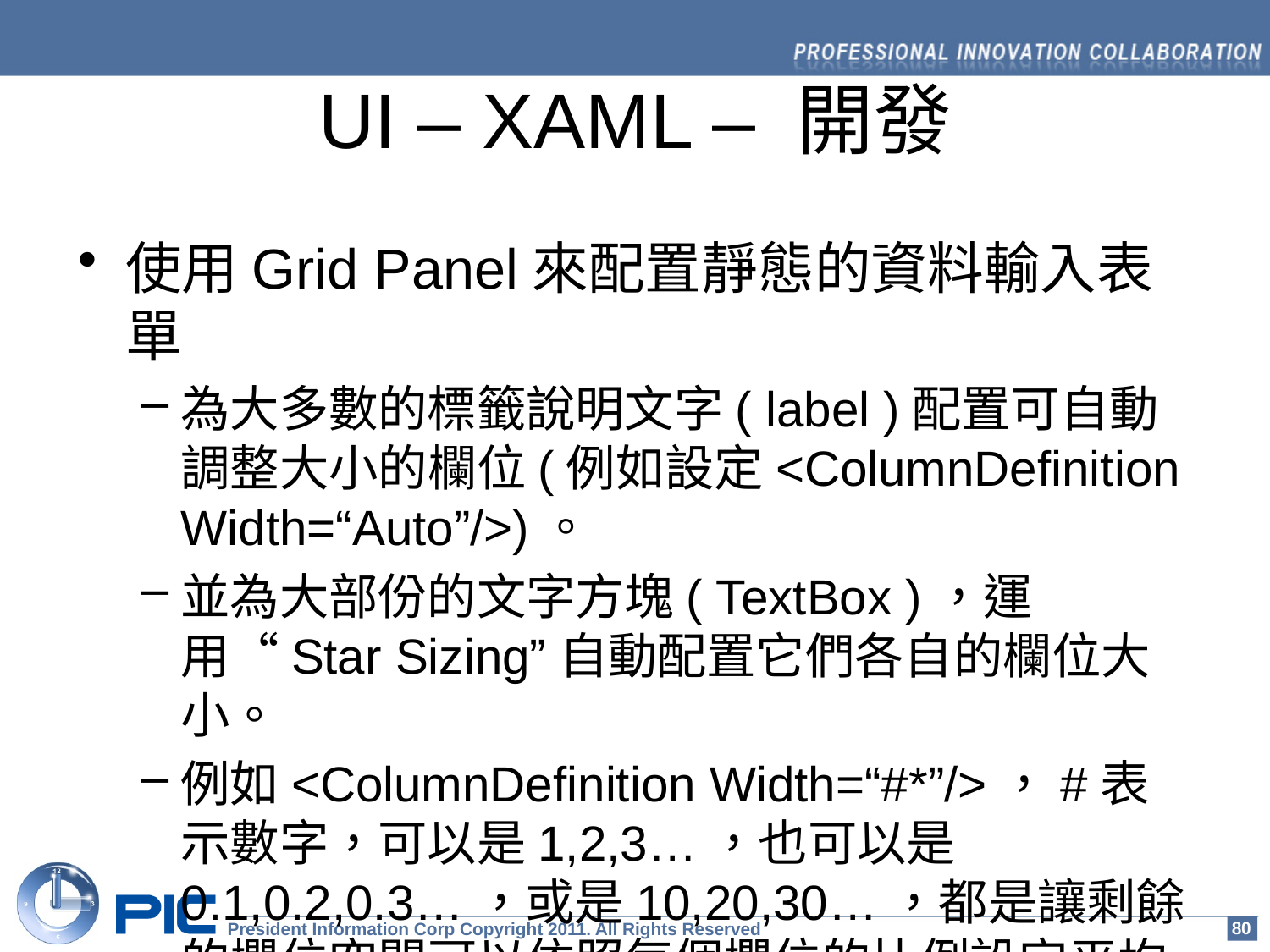

# UI – XAML – 開發
使用Grid Panel來配置靜態的資料輸入表單
為大多數的標籤說明文字( label )配置可自動調整大小的欄位(例如設定<ColumnDefinition Width=“Auto”/>)。
並為大部份的文字方塊( TextBox )，運用“Star Sizing”自動配置它們各自的欄位大小。
例如<ColumnDefinition Width=“#*”/>，#表示數字，可以是1,2,3…，也可以是0.1,0.2,0.3…，或是10,20,30…，都是讓剩餘的欄位空間可以依照每個欄位的比例設定平均分配。